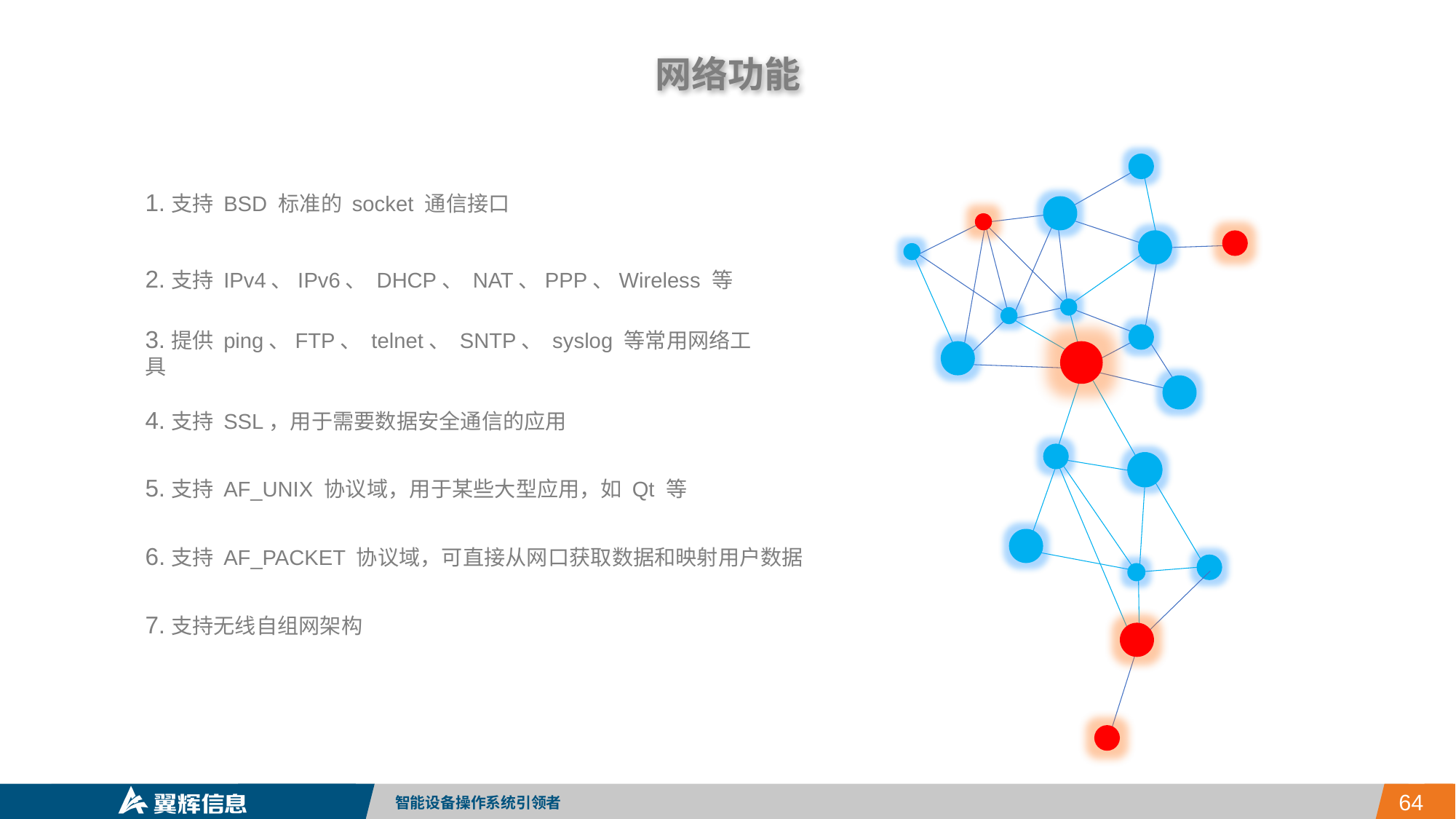

网络功能

1.支持 BSD 标准的 socket 通信接口

2.支持 IPv4、IPv6、 DHCP、 NAT、PPP、Wireless 等

3.提供 ping、FTP、 telnet、 SNTP、 syslog 等常用网络工具

4.支持 SSL，用于需要数据安全通信的应用

5.支持 AF_UNIX 协议域，用于某些大型应用，如 Qt 等

6.支持 AF_PACKET 协议域，可直接从网口获取数据和映射用户数据

7.支持无线自组网架构